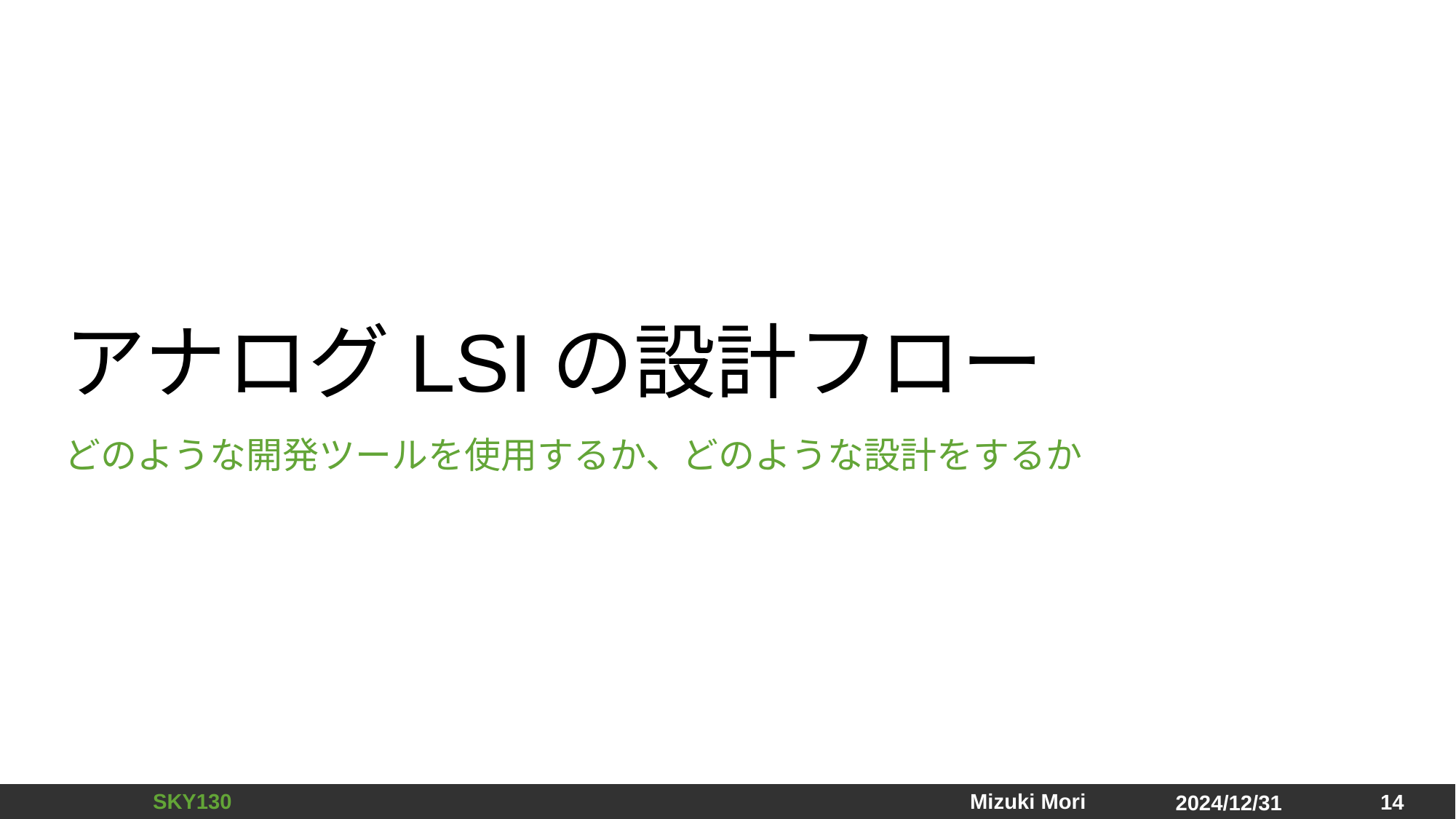

# アナログLSIの設計フロー
どのような開発ツールを使用するか、どのような設計をするか
14
2024/12/31